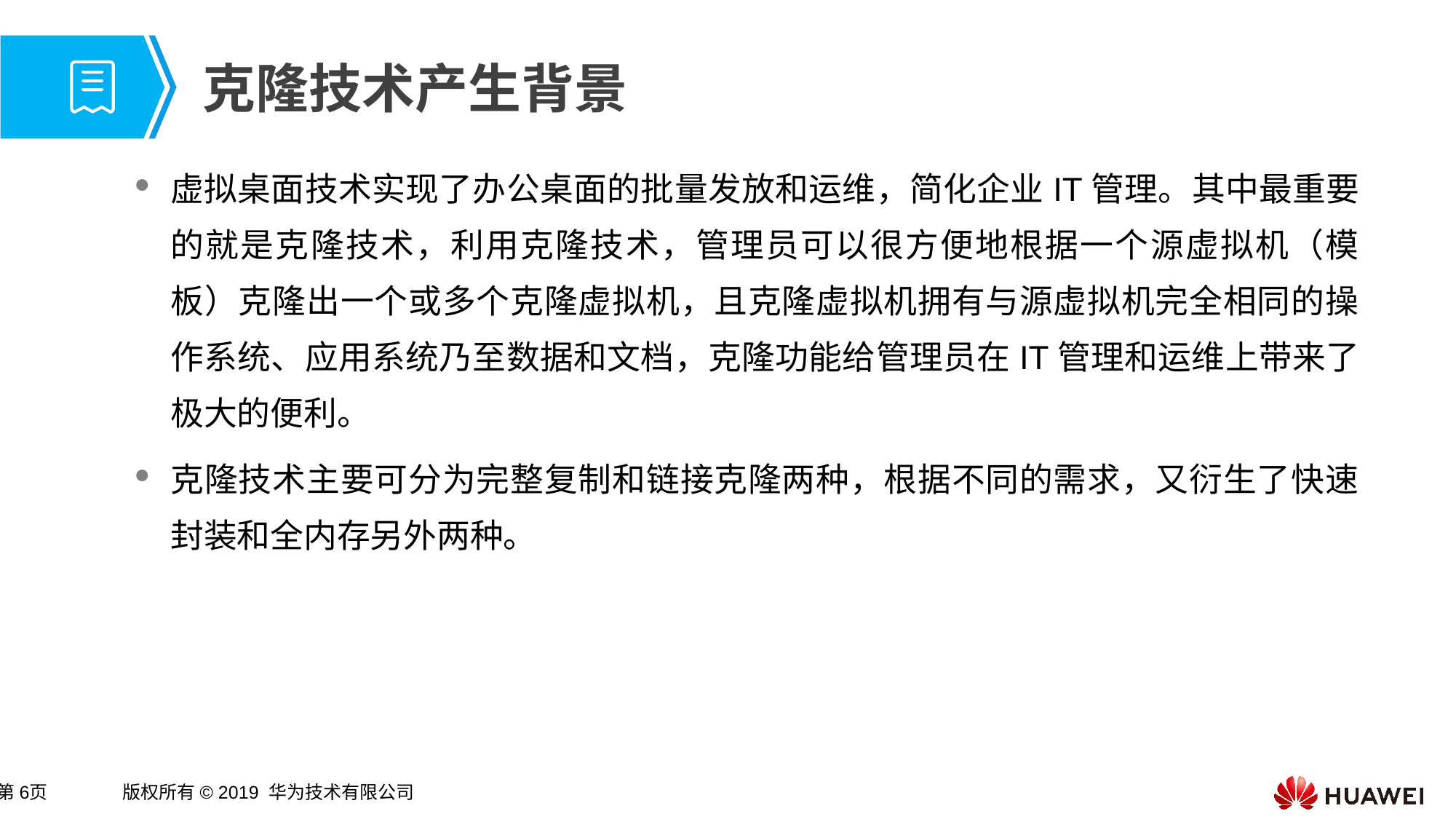

# 克隆技术产生背景
虚拟桌面技术实现了办公桌面的批量发放和运维，简化企业IT管理。其中最重要的就是克隆技术，利用克隆技术，管理员可以很方便地根据一个源虚拟机（模板）克隆出一个或多个克隆虚拟机，且克隆虚拟机拥有与源虚拟机完全相同的操作系统、应用系统乃至数据和文档，克隆功能给管理员在IT管理和运维上带来了极大的便利。
克隆技术主要可分为完整复制和链接克隆两种，根据不同的需求，又衍生了快速封装和全内存另外两种。